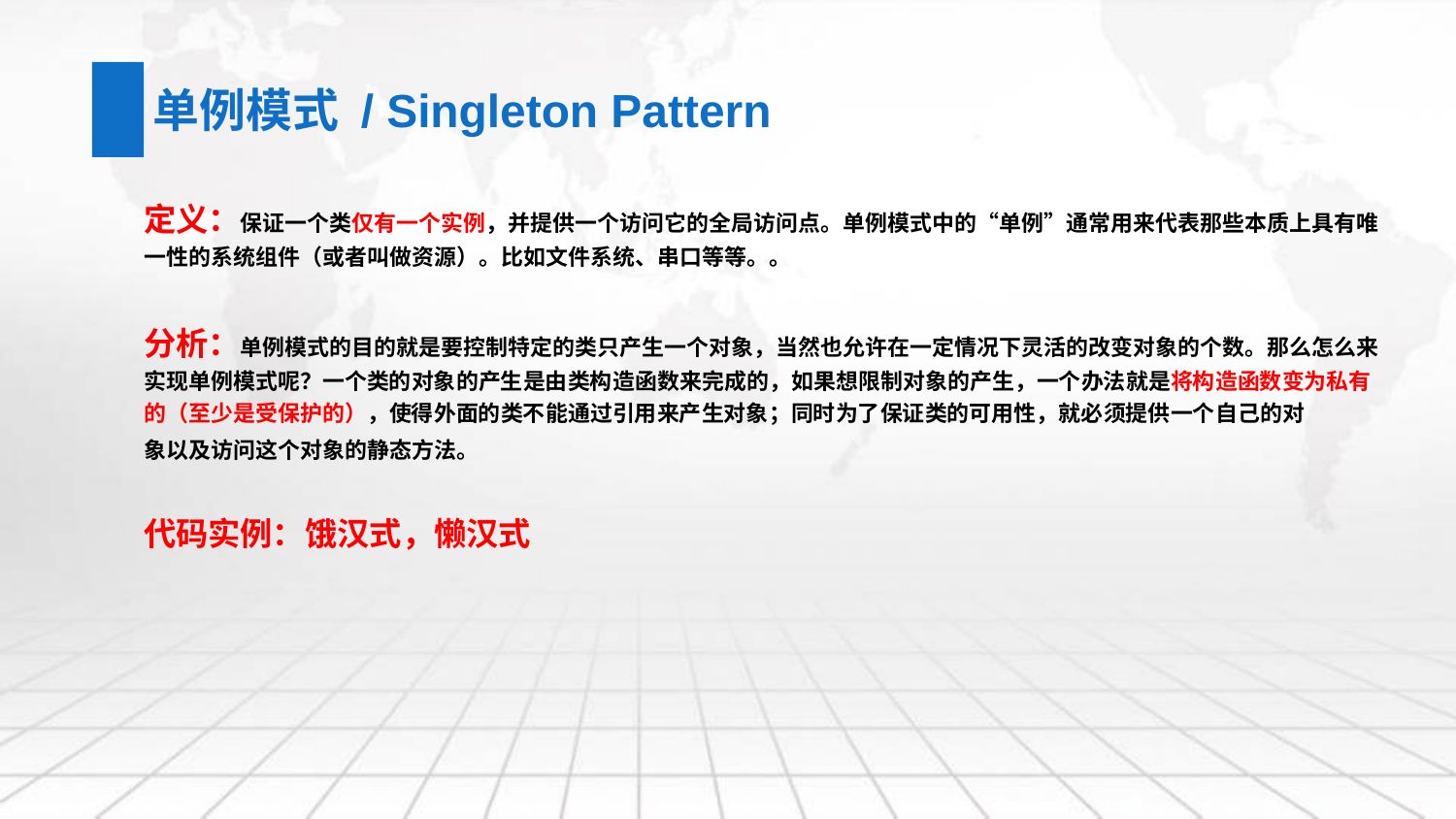

单例模式 / Singleton Pattern
定义：保证一个类仅有一个实例，并提供一个访问它的全局访问点。单例模式中的“单例”通常用来代表那些本质上具有唯一性的系统组件（或者叫做资源）。比如文件系统、串口等等。。

分析：单例模式的目的就是要控制特定的类只产生一个对象，当然也允许在一定情况下灵活的改变对象的个数。那么怎么来实现单例模式呢？一个类的对象的产生是由类构造函数来完成的，如果想限制对象的产生，一个办法就是将构造函数变为私有的（至少是受保护的），使得外面的类不能通过引用来产生对象；同时为了保证类的可用性，就必须提供一个自己的对
象以及访问这个对象的静态方法。

代码实例：饿汉式，懒汉式